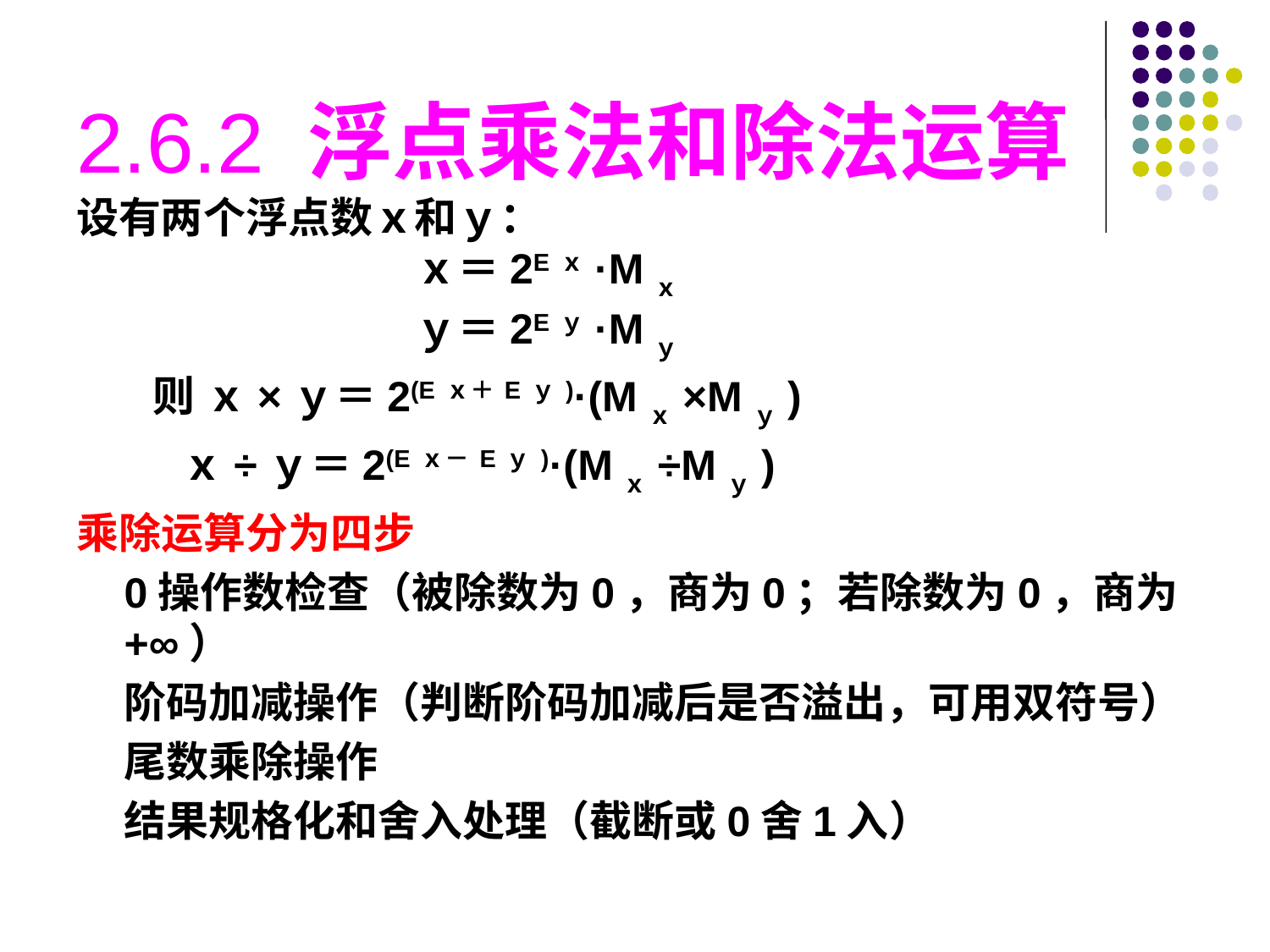

# 2.6.2 浮点乘法和除法运算
设有两个浮点数ｘ和ｙ：
　　　　　　　　ｘ＝2Eｘ·Mｘ
　　　　　　　　ｙ＝2Eｙ·Mｙ
       则 ｘ×ｙ＝2(Eｘ＋Eｙ)·(Mｘ×Mｙ)
          ｘ÷ｙ＝2(Eｘ－Eｙ)·(Mｘ÷Mｙ)
乘除运算分为四步
0操作数检查（被除数为0，商为0；若除数为0，商为+∞）
阶码加减操作（判断阶码加减后是否溢出，可用双符号）
尾数乘除操作
结果规格化和舍入处理（截断或0舍1入）